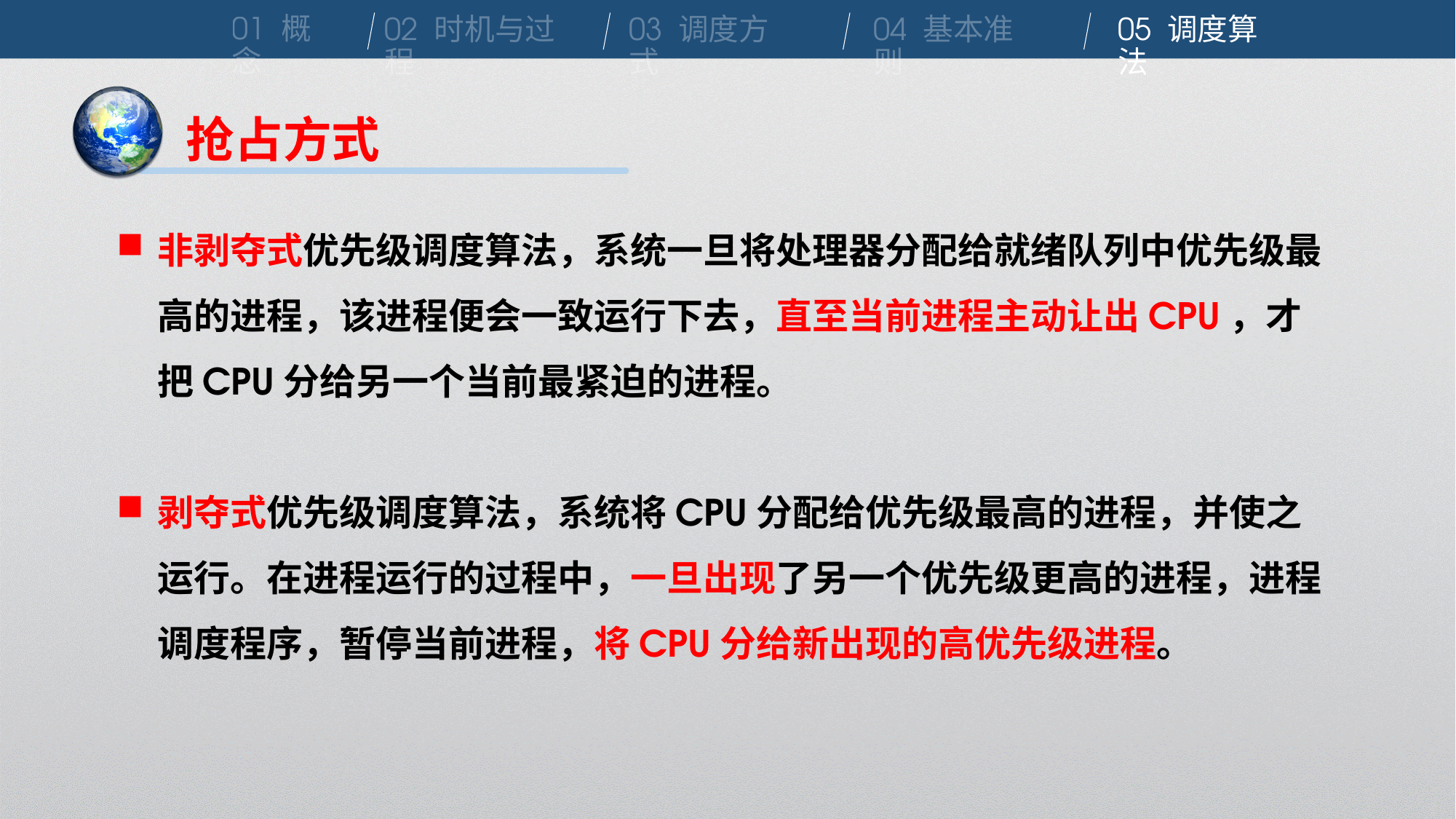

01 概念
02 时机与过程
03 调度方式
04 基本准则
05 调度算法
抢占方式
非剥夺式优先级调度算法，系统一旦将处理器分配给就绪队列中优先级最高的进程，该进程便会一致运行下去，直至当前进程主动让出CPU，才把CPU分给另一个当前最紧迫的进程。

剥夺式优先级调度算法，系统将CPU分配给优先级最高的进程，并使之运行。在进程运行的过程中，一旦出现了另一个优先级更高的进程，进程调度程序，暂停当前进程，将CPU分给新出现的高优先级进程。